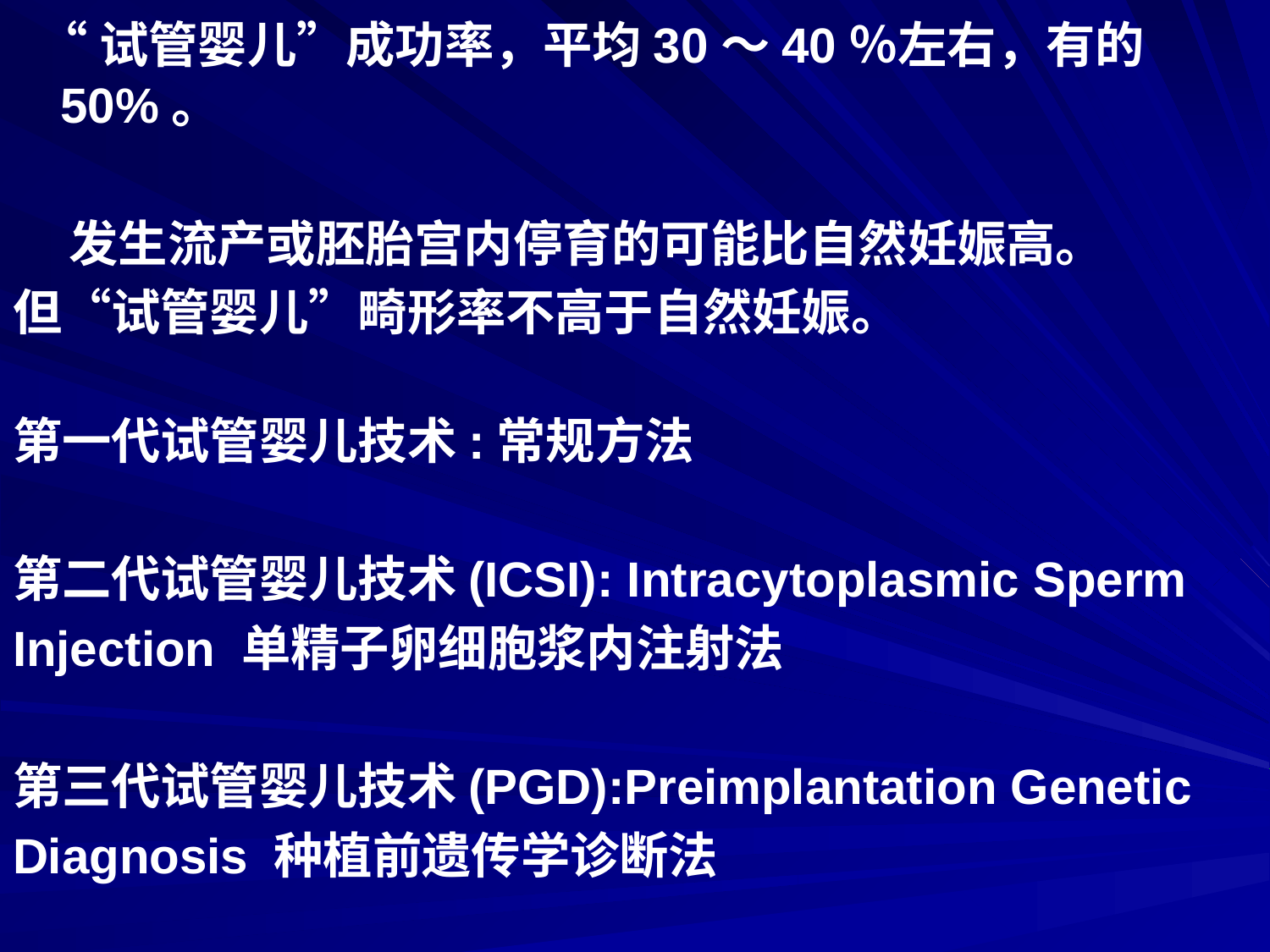

“试管婴儿”成功率，平均30～40％左右，有的50%。

    发生流产或胚胎宫内停育的可能比自然妊娠高。
但“试管婴儿”畸形率不高于自然妊娠。
第一代试管婴儿技术:常规方法

第二代试管婴儿技术(ICSI): Intracytoplasmic Sperm
Injection 单精子卵细胞浆内注射法

第三代试管婴儿技术(PGD):Preimplantation Genetic
Diagnosis 种植前遗传学诊断法